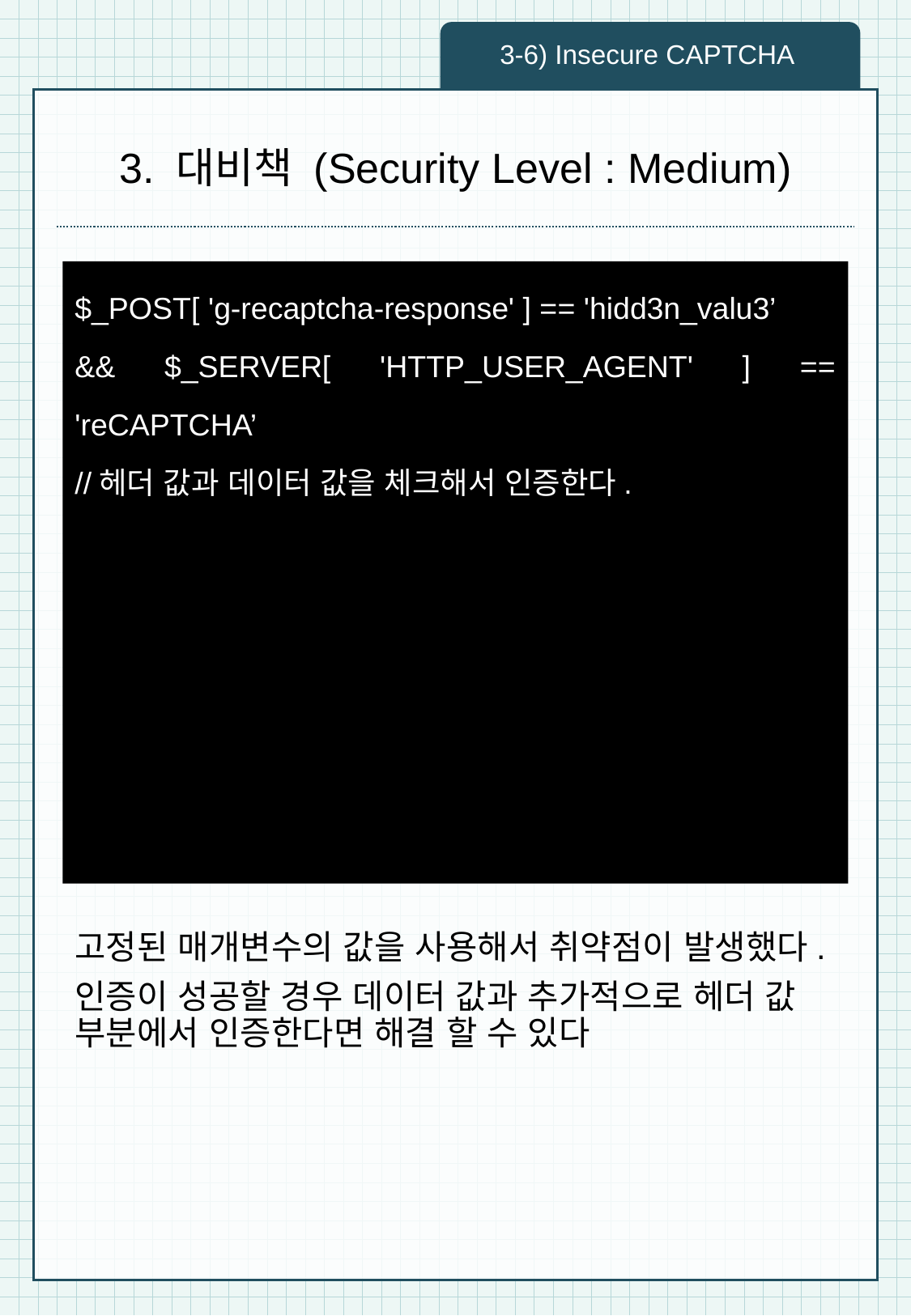

3-6) Insecure CAPTCHA

# 3. 대비책 (Security Level : Medium)
$_POST[ 'g-recaptcha-response' ] == 'hidd3n_valu3’
&& $_SERVER[ 'HTTP_USER_AGENT' ] == 'reCAPTCHA’
//헤더 값과 데이터 값을 체크해서 인증한다.
고정된 매개변수의 값을 사용해서 취약점이 발생했다.
인증이 성공할 경우 데이터 값과 추가적으로 헤더 값 부분에서 인증한다면 해결 할 수 있다